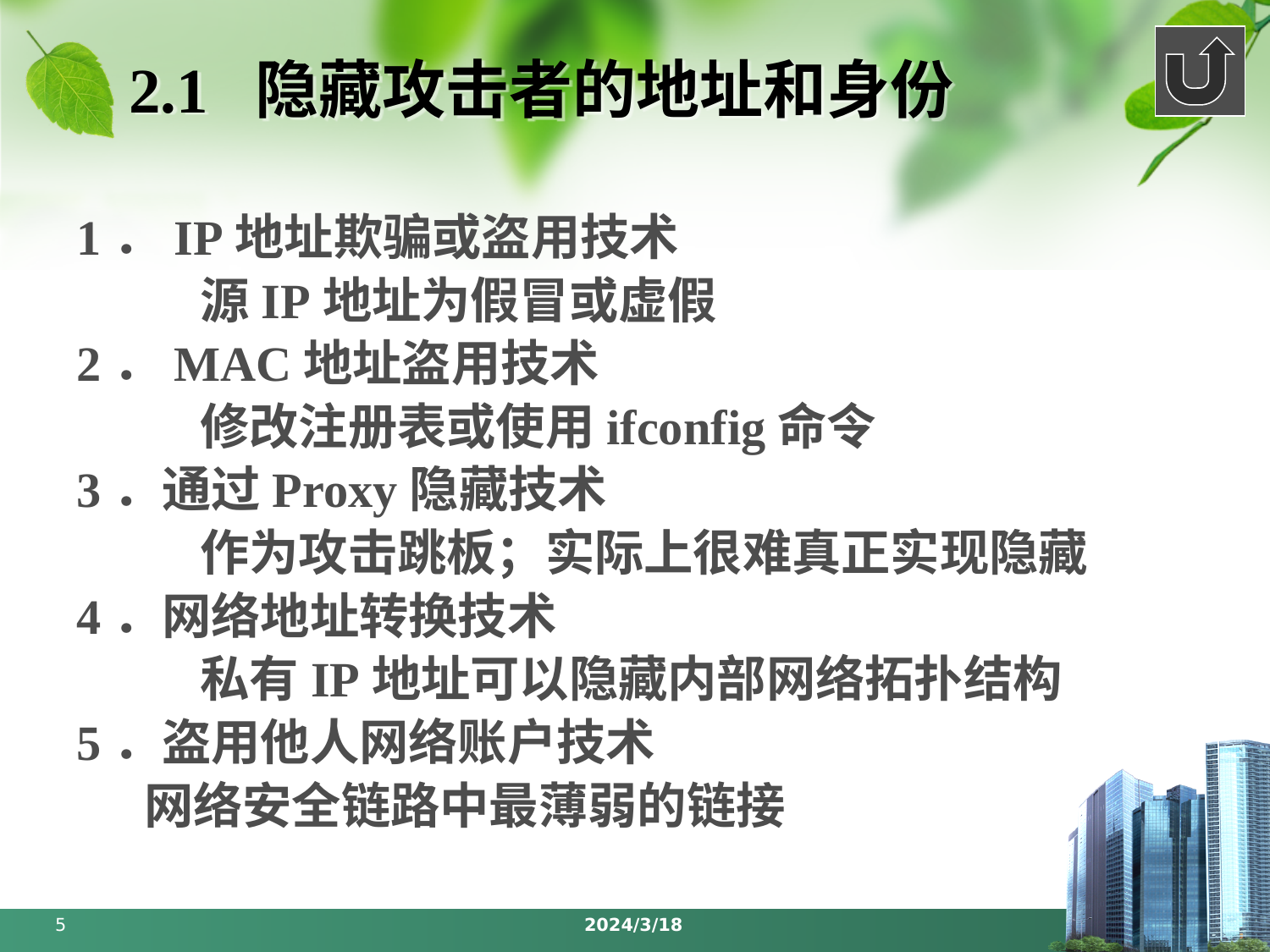

# 2.1  隐藏攻击者的地址和身份
1．IP地址欺骗或盗用技术
          源IP地址为假冒或虚假
2．MAC地址盗用技术
          修改注册表或使用ifconfig命令
3．通过Proxy隐藏技术
          作为攻击跳板；实际上很难真正实现隐藏
4．网络地址转换技术
          私有IP地址可以隐藏内部网络拓扑结构
5．盗用他人网络账户技术
     网络安全链路中最薄弱的链接
5
2024/3/18